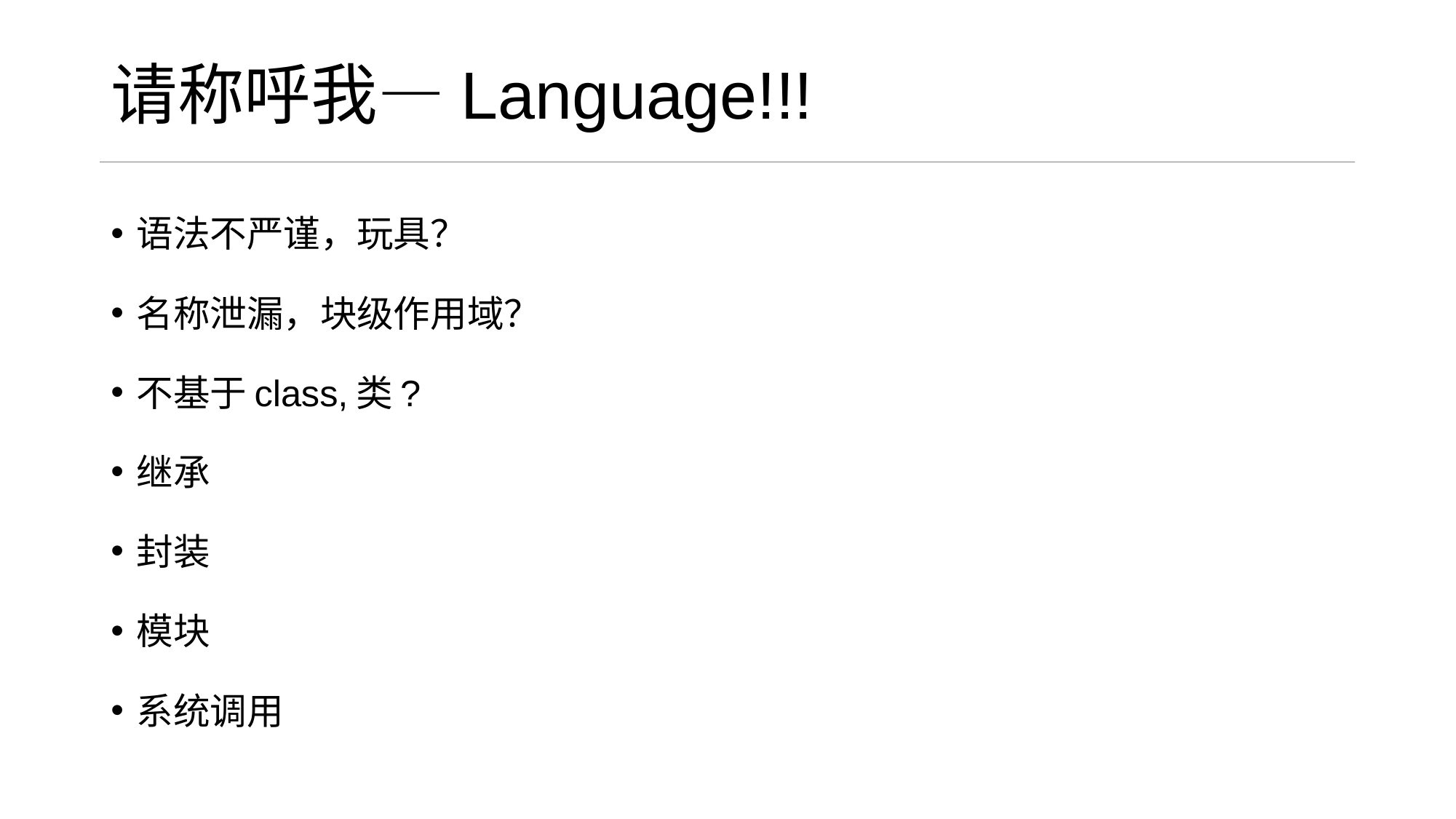

# 请称呼我—Language!!!
语法不严谨，玩具？
名称泄漏，块级作用域？
不基于class,类?
继承
封装
模块
系统调用